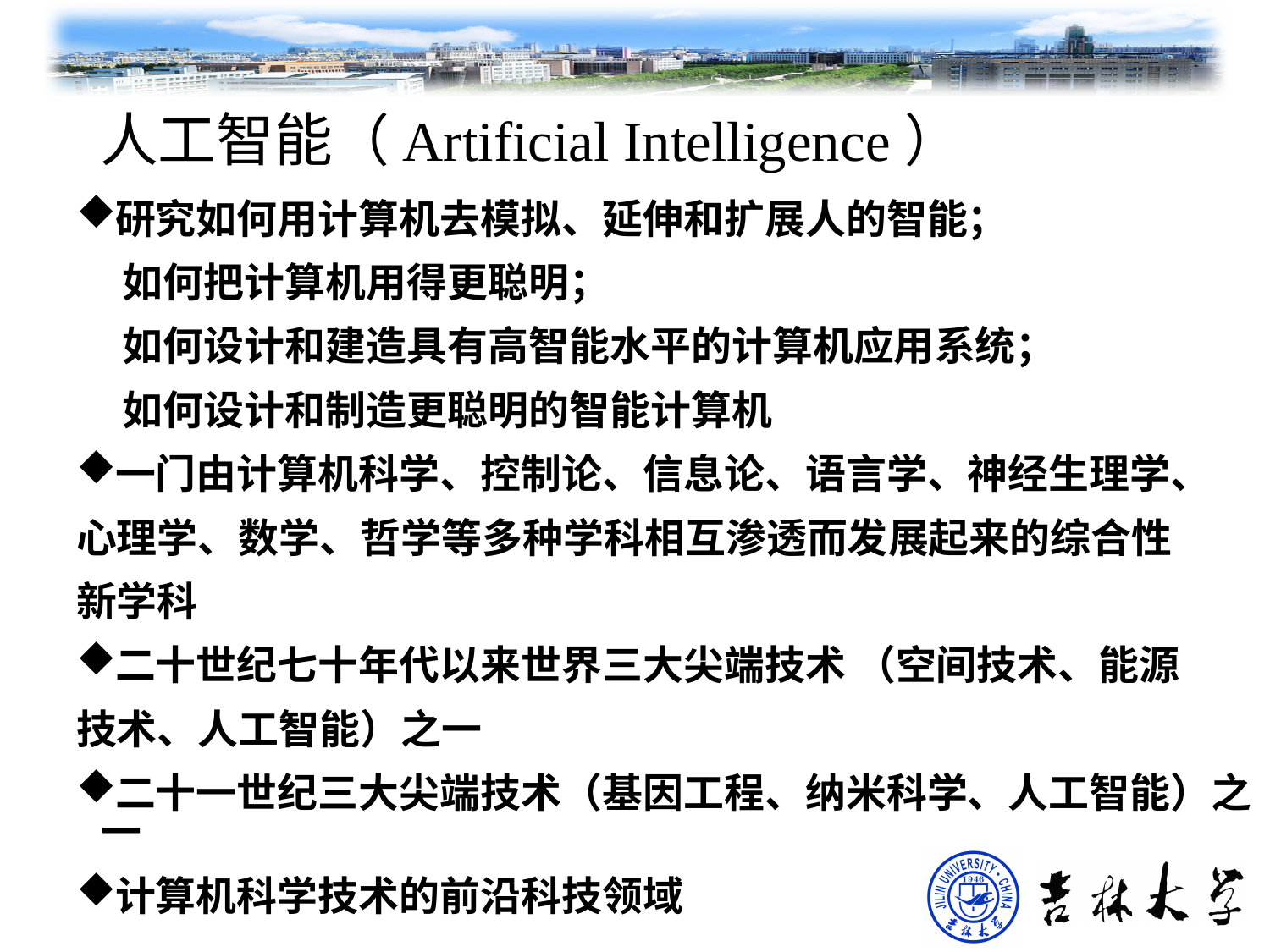

# 人工智能（Artificial Intelligence）
研究如何用计算机去模拟、延伸和扩展人的智能；
    如何把计算机用得更聪明；
    如何设计和建造具有高智能水平的计算机应用系统；
    如何设计和制造更聪明的智能计算机
一门由计算机科学、控制论、信息论、语言学、神经生理学、
心理学、数学、哲学等多种学科相互渗透而发展起来的综合性
新学科
二十世纪七十年代以来世界三大尖端技术 （空间技术、能源
技术、人工智能）之一
二十一世纪三大尖端技术（基因工程、纳米科学、人工智能）之一
计算机科学技术的前沿科技领域